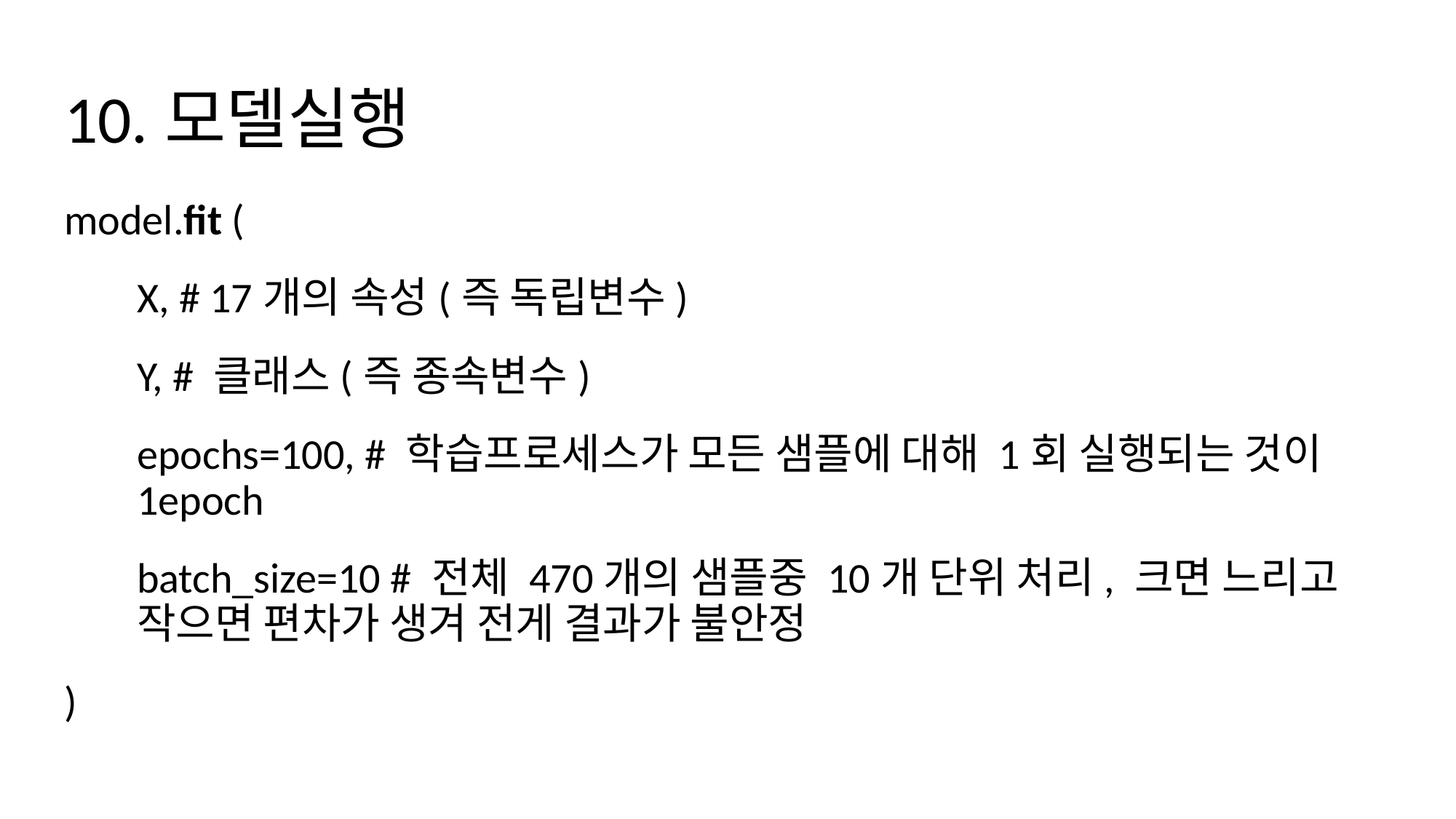

# 10.모델실행
model.fit (
X, # 17개의 속성(즉 독립변수)
Y, # 클래스(즉 종속변수)
epochs=100, # 학습프로세스가 모든 샘플에 대해 1회 실행되는 것이 1epoch
batch_size=10 # 전체 470개의 샘플중 10개 단위 처리, 크면 느리고 작으면 편차가 생겨 전게 결과가 불안정
)